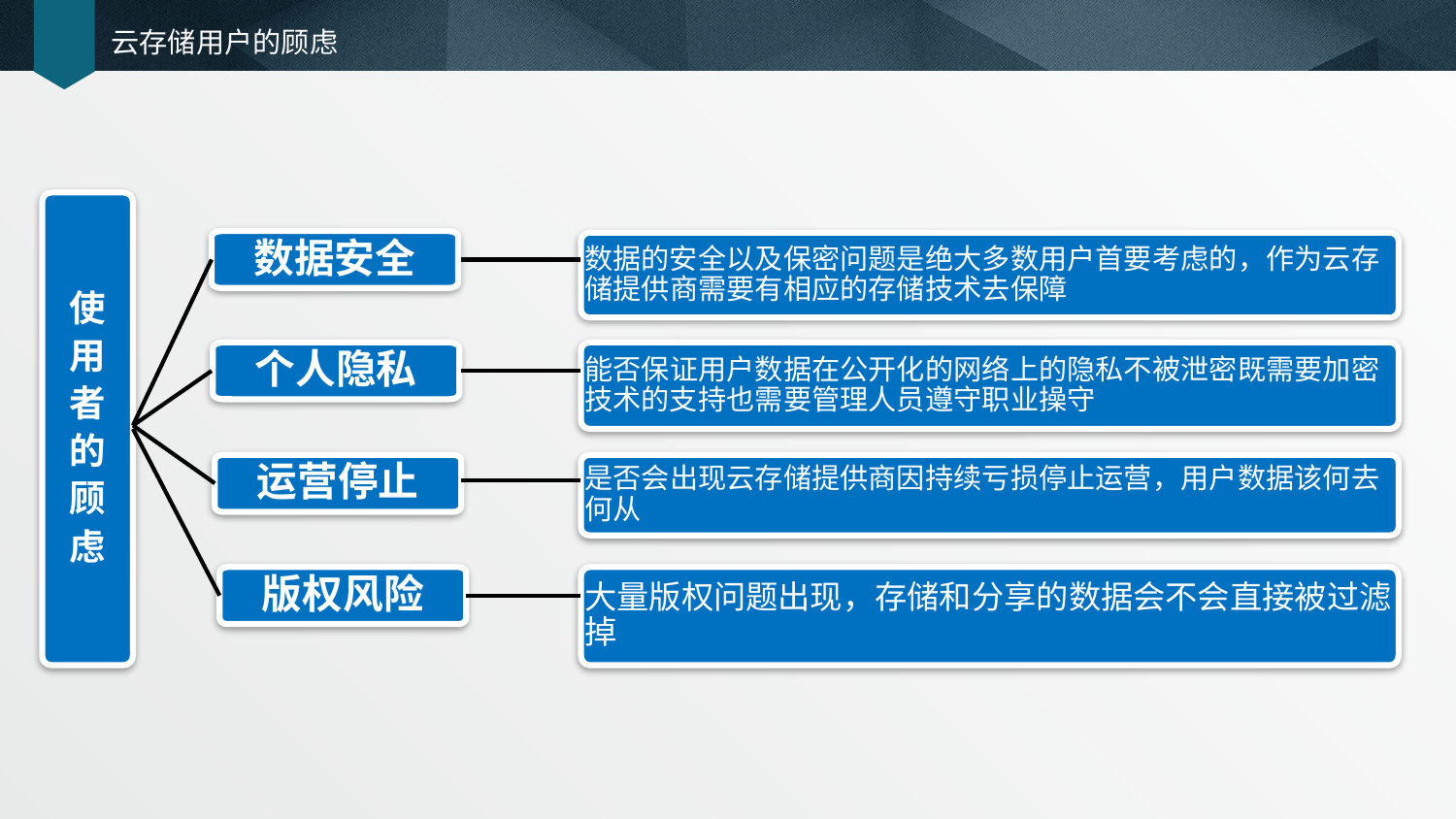

# 云存储用户的顾虑
使
用
者
的
顾
虑
数据安全
数据的安全以及保密问题是绝大多数用户首要考虑的，作为云存储提供商需要有相应的存储技术去保障
能否保证用户数据在公开化的网络上的隐私不被泄密既需要加密技术的支持也需要管理人员遵守职业操守
个人隐私
是否会出现云存储提供商因持续亏损停止运营，用户数据该何去何从
运营停止
版权风险
大量版权问题出现，存储和分享的数据会不会直接被过滤掉